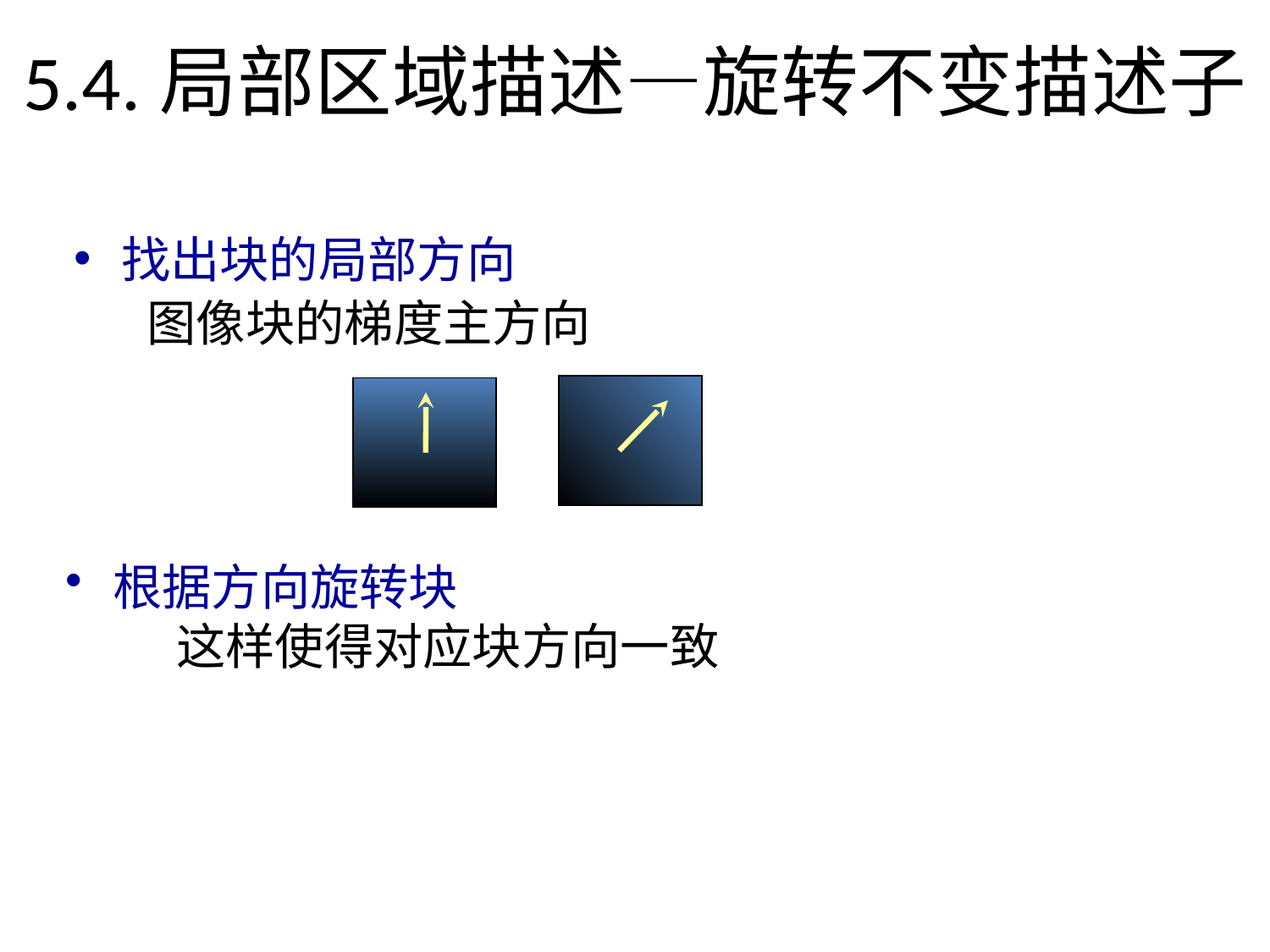

5.4.局部区域描述—旋转不变描述子
找出块的局部方向
图像块的梯度主方向

根据方向旋转块
	这样使得对应块方向一致